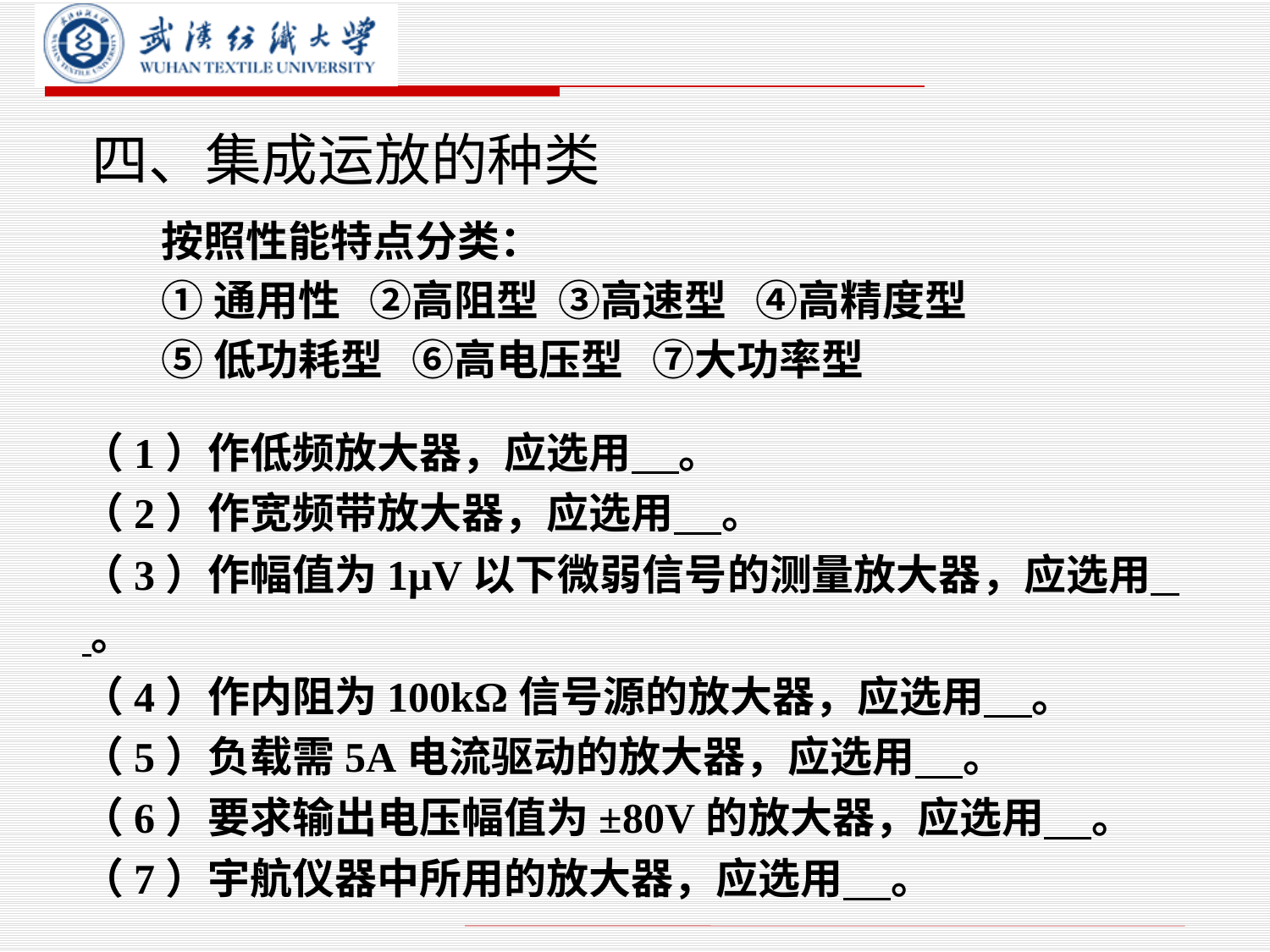

# 四、集成运放的种类
按照性能特点分类：
①通用性   ②高阻型  ③高速型   ④高精度型
⑤低功耗型   ⑥高电压型   ⑦大功率型
（1）作低频放大器，应选用     。
（2）作宽频带放大器，应选用     。
（3）作幅值为1μV以下微弱信号的测量放大器，应选用     。
（4）作内阻为100kΩ信号源的放大器，应选用     。
（5）负载需5A电流驱动的放大器，应选用     。
（6）要求输出电压幅值为±80V的放大器，应选用     。
（7）宇航仪器中所用的放大器，应选用     。